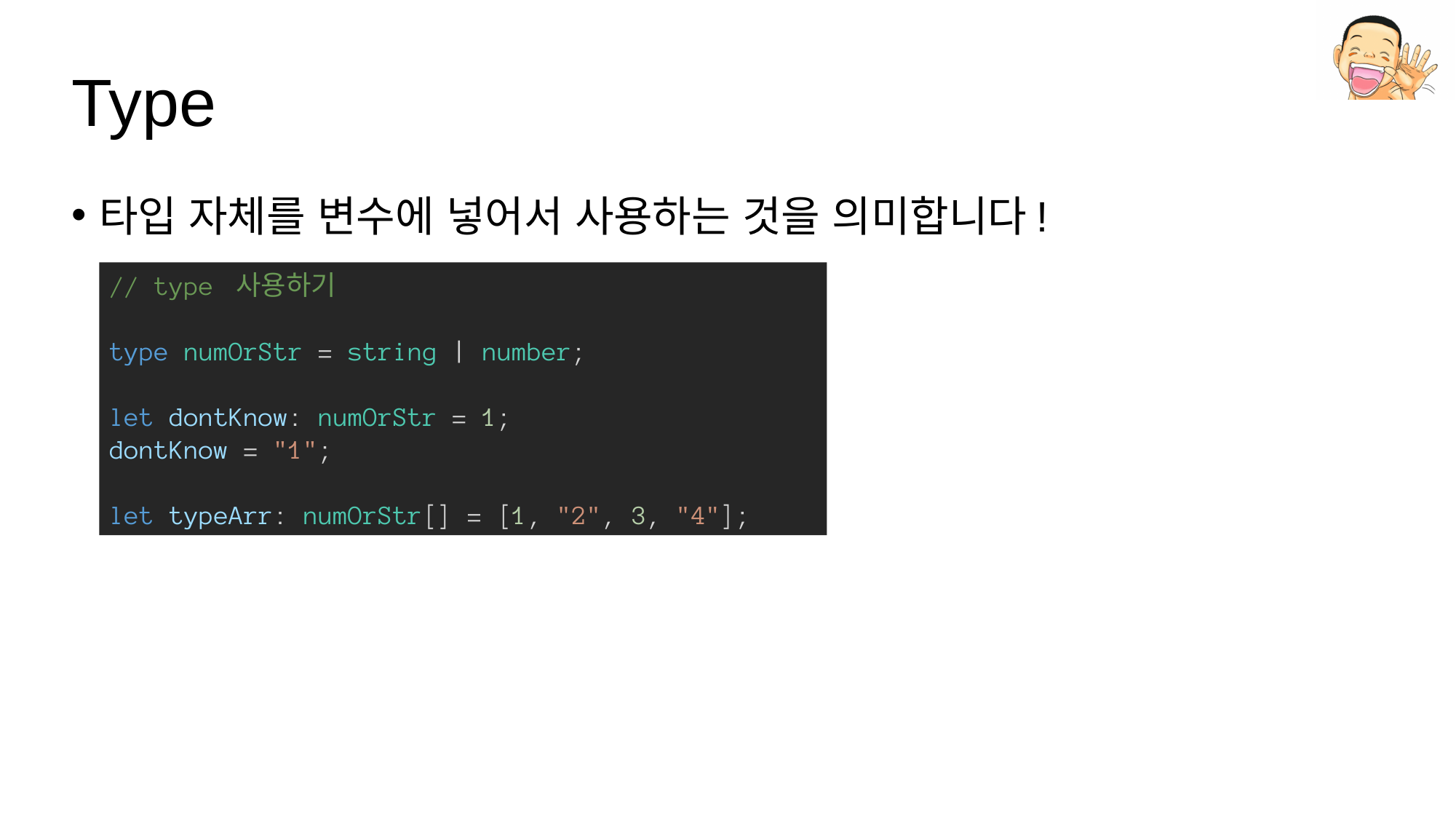

# Type
타입 자체를 변수에 넣어서 사용하는 것을 의미합니다!
// type 사용하기
type numOrStr = string | number;
let dontKnow: numOrStr = 1;
dontKnow = "1";
let typeArr: numOrStr[] = [1, "2", 3, "4"];